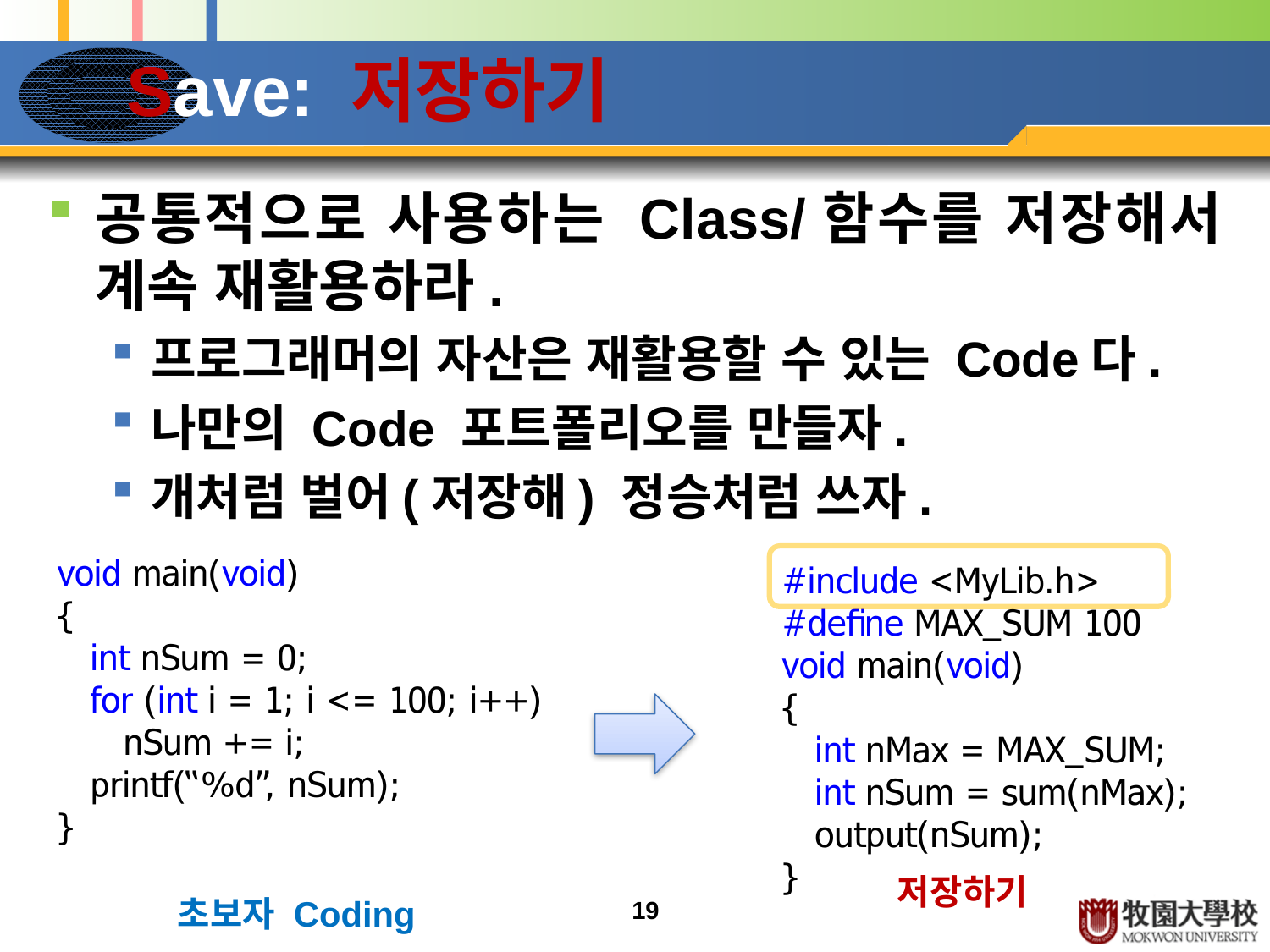

# Save: 저장하기
공통적으로 사용하는 Class/함수를 저장해서 계속 재활용하라.
프로그래머의 자산은 재활용할 수 있는 Code다.
나만의 Code 포트폴리오를 만들자.
개처럼 벌어(저장해) 정승처럼 쓰자.

void main(void)
{
   int nSum = 0;
   for (int i = 1; i <= 100; i++)
      nSum += i;
   printf(“%d”, nSum);
}

#include <MyLib.h>
#define MAX_SUM 100
void main(void)
{
   int nMax = MAX_SUM;
   int nSum = sum(nMax);
   output(nSum);
}

저장하기
초보자 Coding
19